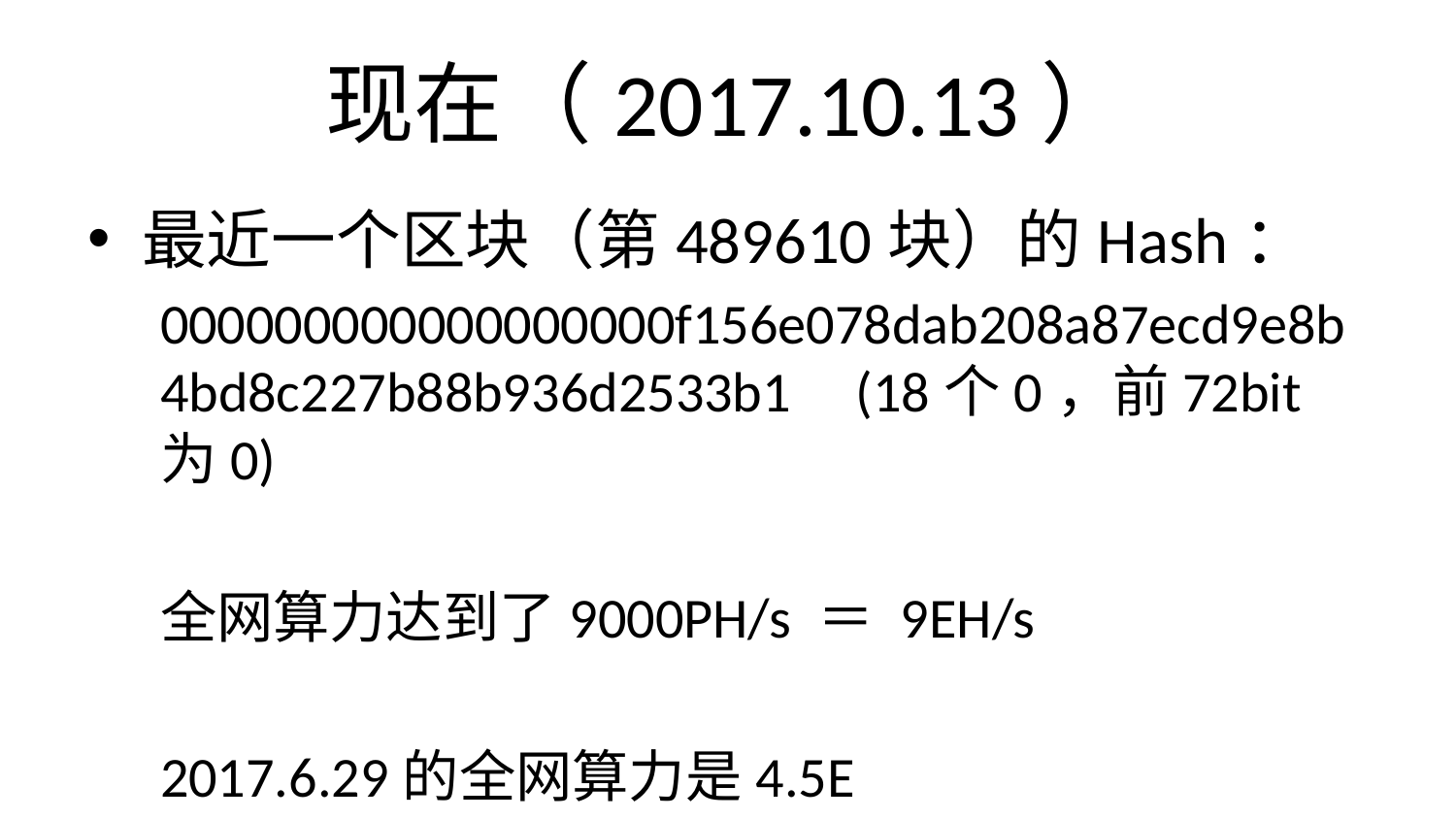

# 现在（2017.10.13）
最近一个区块（第489610块）的Hash：
000000000000000000f156e078dab208a87ecd9e8b4bd8c227b88b936d2533b1     (18个0，前72bit为0)

全网算力达到了9000PH/s ＝ 9EH/s

2017.6.29的全网算力是4.5E